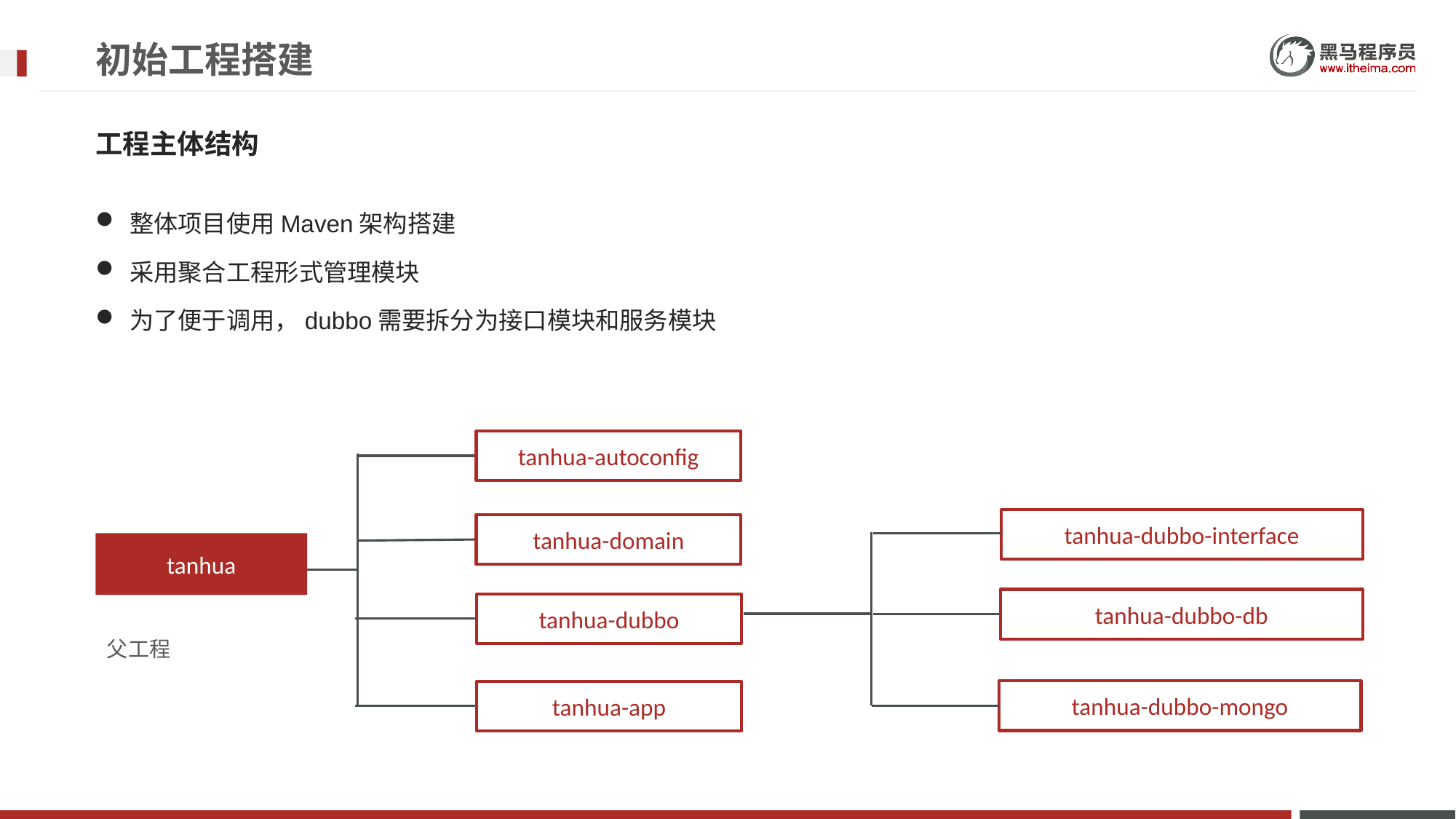

# 初始工程搭建
工程主体结构
整体项目使用Maven架构搭建
采用聚合工程形式管理模块
为了便于调用，dubbo需要拆分为接口模块和服务模块
tanhua-autoconfig

tanhua-dubbo-interface
tanhua-domain
tanhua
tanhua-dubbo-db
tanhua-dubbo
        父工程
tanhua-dubbo-mongo
tanhua-app